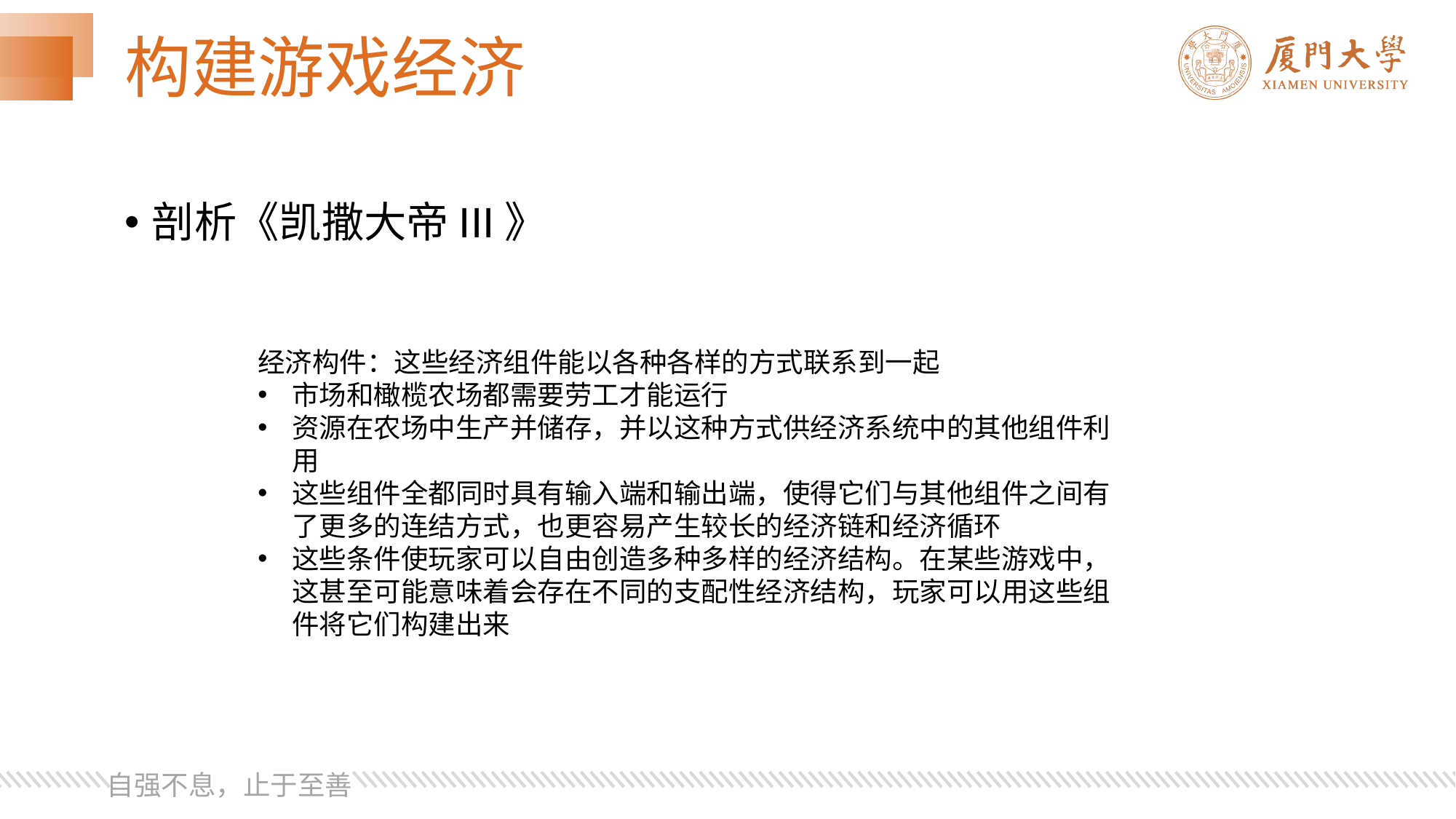

# 构建游戏经济
剖析《凯撒大帝III》

经济构件：这些经济组件能以各种各样的方式联系到一起
市场和橄榄农场都需要劳工才能运行
资源在农场中生产并储存，并以这种方式供经济系统中的其他组件利用
这些组件全都同时具有输入端和输出端，使得它们与其他组件之间有了更多的连结方式，也更容易产生较长的经济链和经济循环
这些条件使玩家可以自由创造多种多样的经济结构。在某些游戏中，这甚至可能意味着会存在不同的支配性经济结构，玩家可以用这些组件将它们构建出来